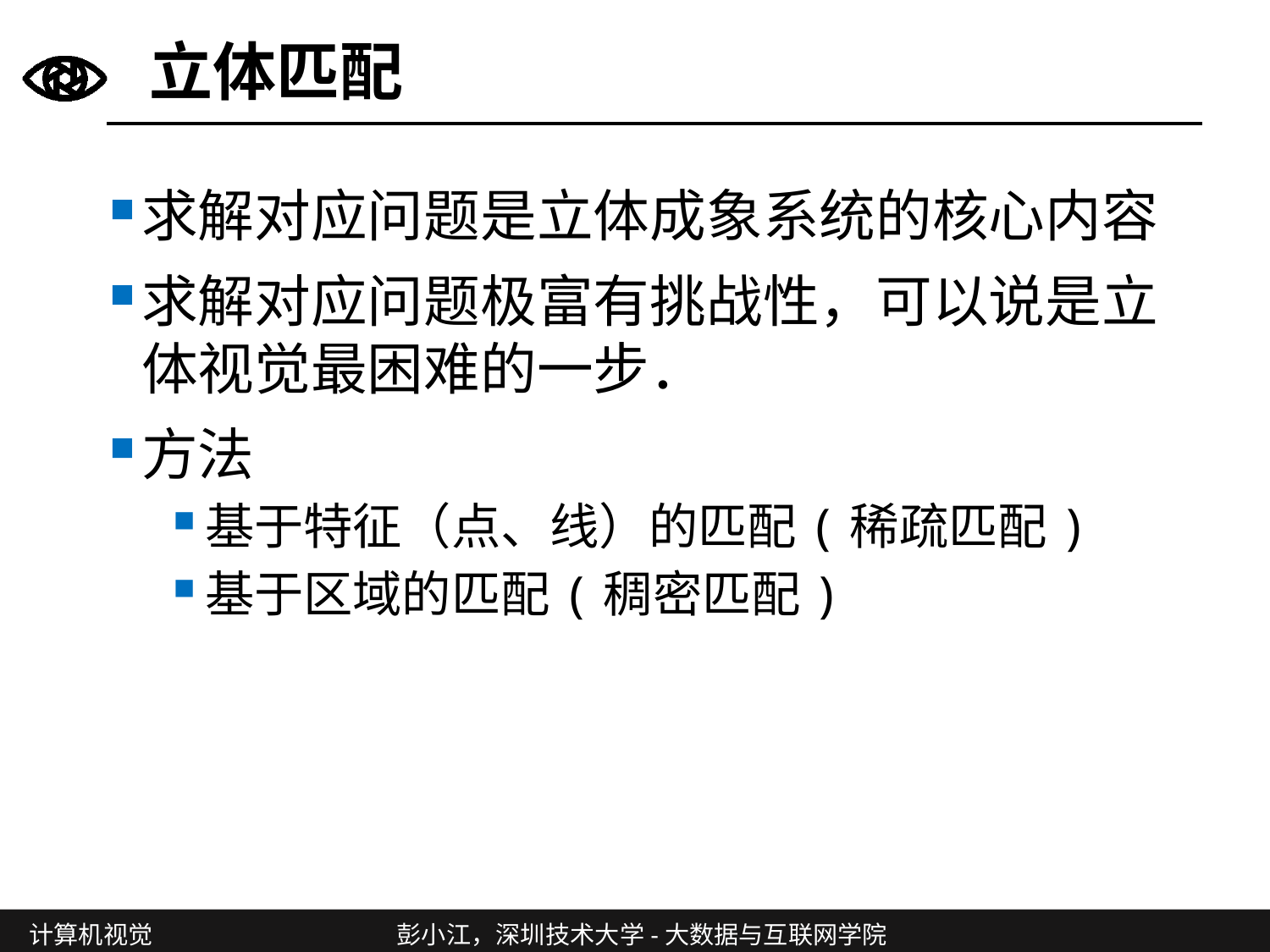

# 立体匹配
求解对应问题是立体成象系统的核心内容
求解对应问题极富有挑战性，可以说是立体视觉最困难的一步．
方法
基于特征（点、线）的匹配(稀疏匹配)
基于区域的匹配(稠密匹配)